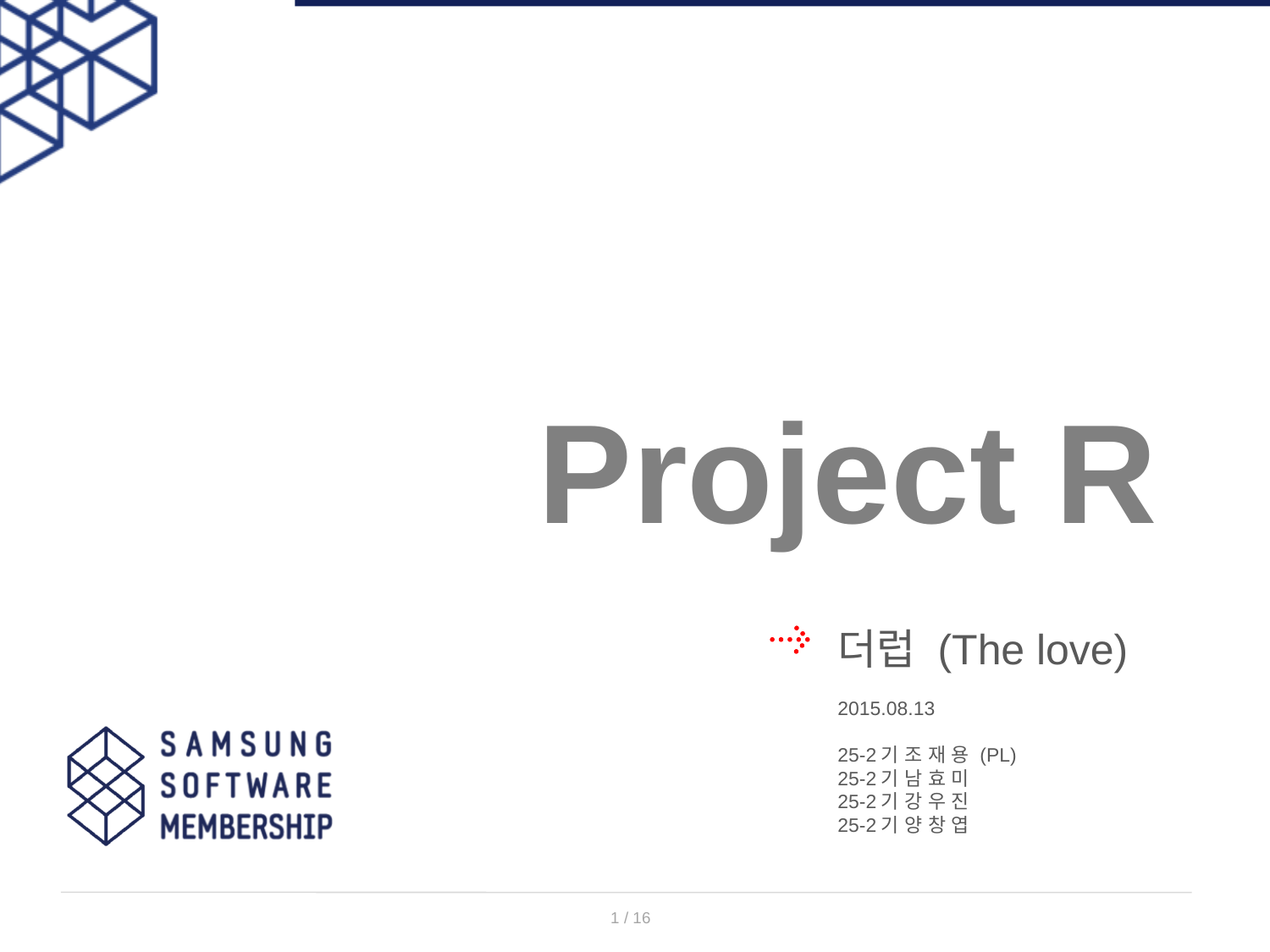

Project R
더럽 (The love)

2015.08.13

25-2기 조 재 용 (PL)
25-2기 남 효 미
25-2기 강 우 진
25-2기 양 창 엽